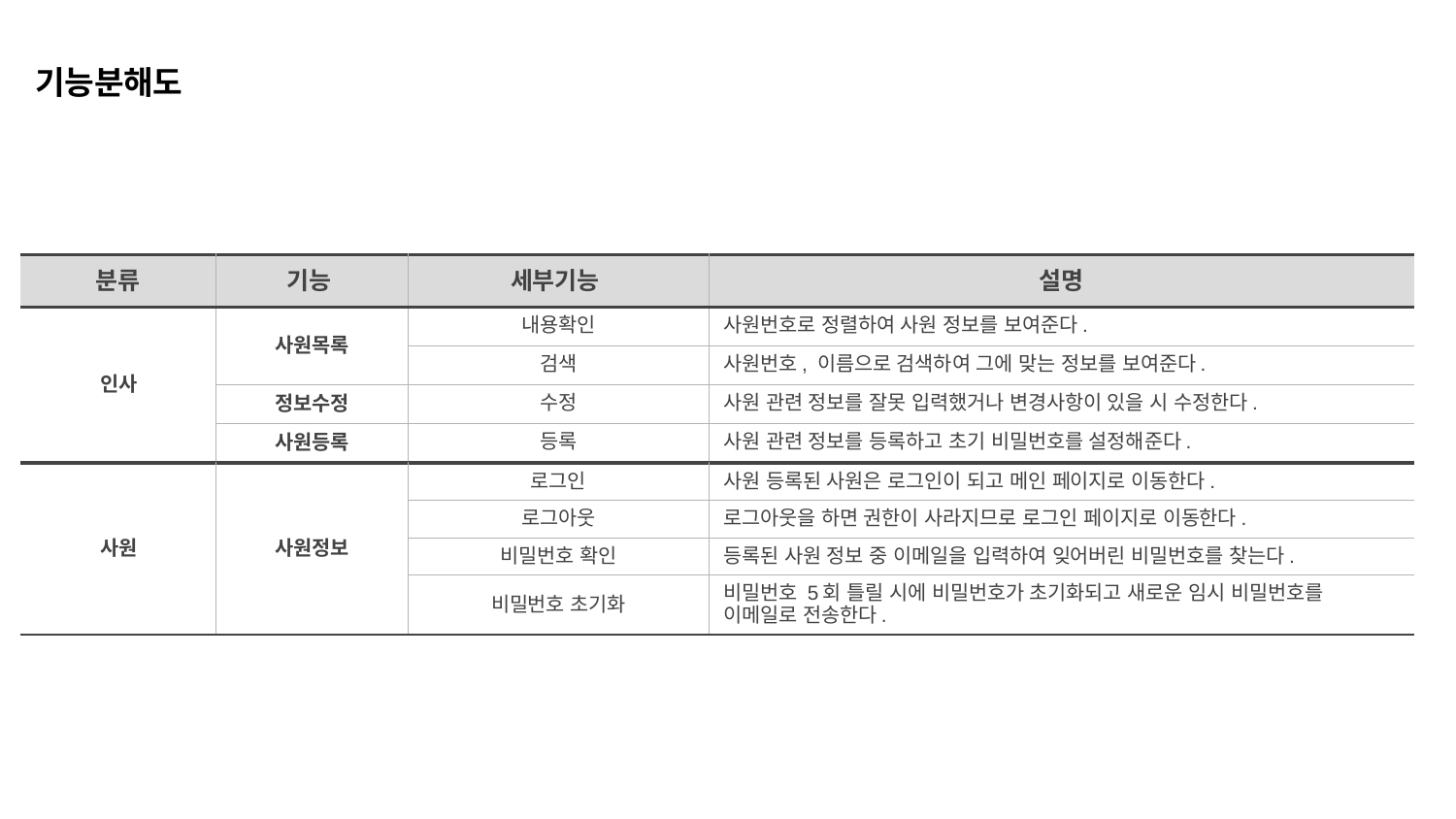

기능분해도
| 분류 | 기능 | 세부기능 | 설명 |
| --- | --- | --- | --- |
| 인사 | 사원목록 | 내용확인 | 사원번호로 정렬하여 사원 정보를 보여준다. |
|  |  | 검색 | 사원번호, 이름으로 검색하여 그에 맞는 정보를 보여준다. |
|  | 정보수정 | 수정 | 사원 관련 정보를 잘못 입력했거나 변경사항이 있을 시 수정한다. |
|  | 사원등록 | 등록 | 사원 관련 정보를 등록하고 초기 비밀번호를 설정해준다. |
| 사원 | 사원정보 | 로그인 | 사원 등록된 사원은 로그인이 되고 메인 페이지로 이동한다. |
| --- | --- | --- | --- |
|  |  | 로그아웃 | 로그아웃을 하면 권한이 사라지므로 로그인 페이지로 이동한다. |
|  |  | 비밀번호 확인 | 등록된 사원 정보 중 이메일을 입력하여 잊어버린 비밀번호를 찾는다. |
|  |  | 비밀번호 초기화 | 비밀번호 5회 틀릴 시에 비밀번호가 초기화되고 새로운 임시 비밀번호를 이메일로 전송한다. |